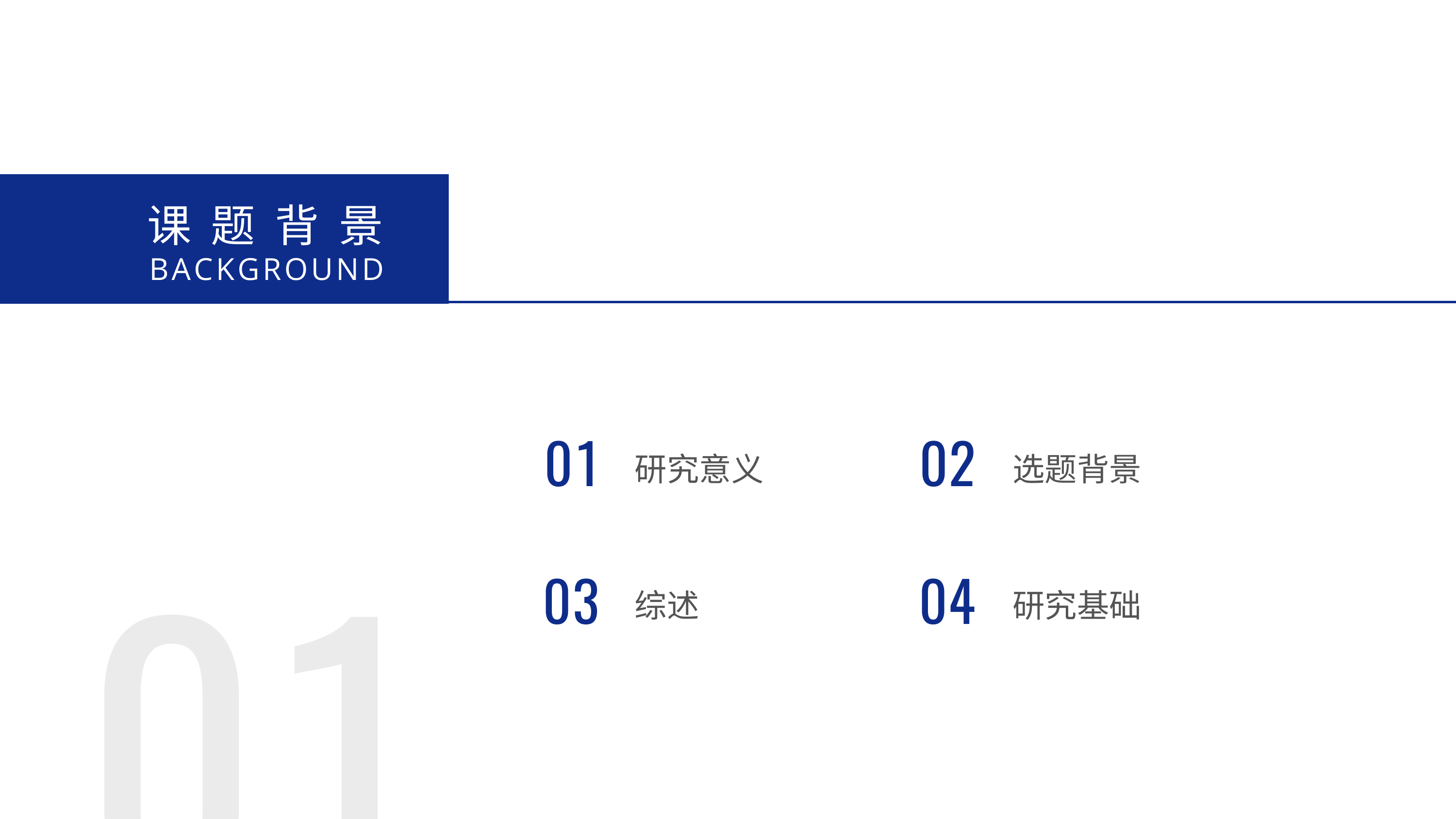

课题背景
BACKGROUND

01
02
研究意义
选题背景
01
03
04
综述
研究基础